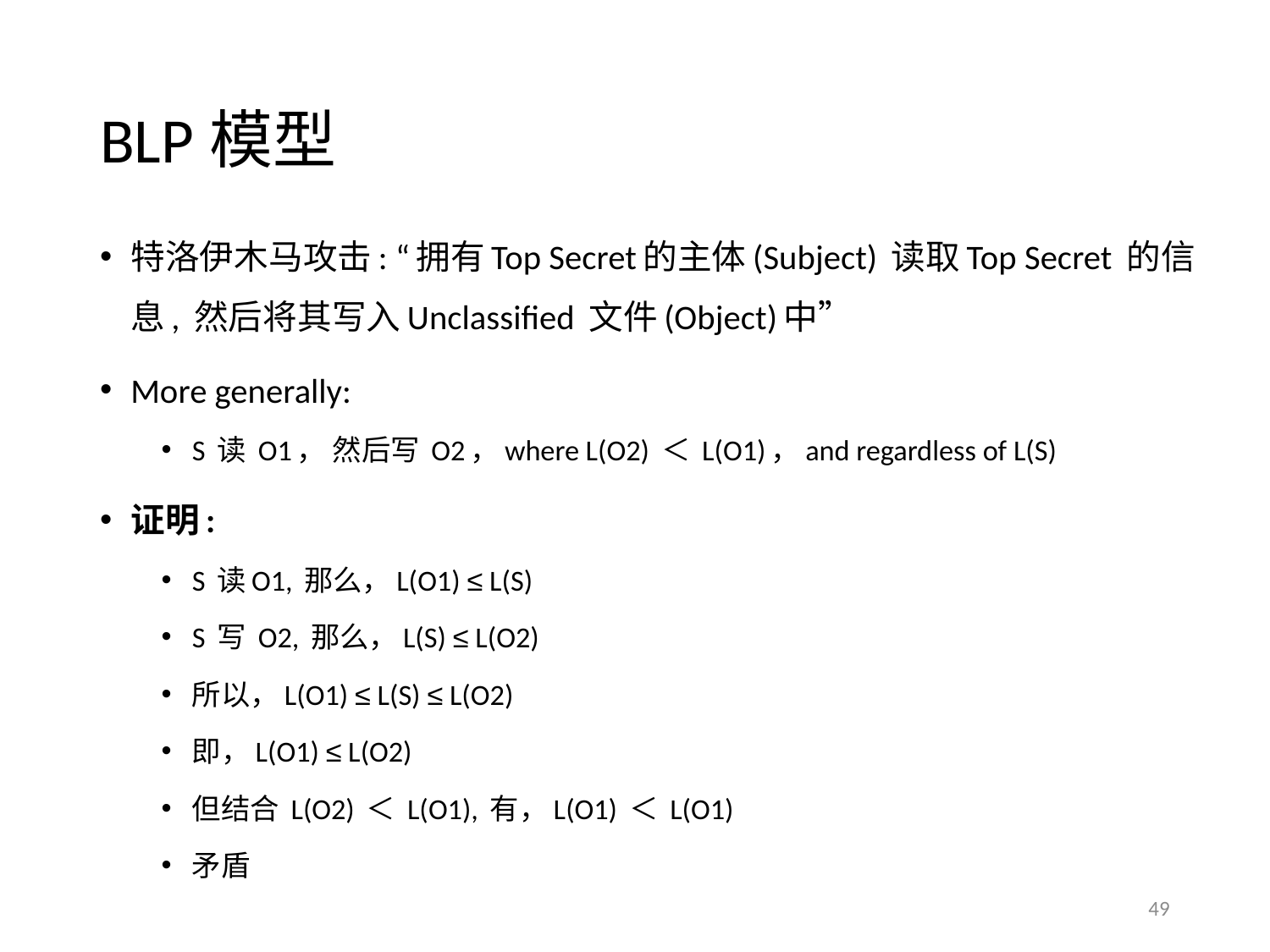

# BLP模型
特洛伊木马攻击: “拥有Top Secret的主体(Subject) 读取Top Secret 的信息, 然后将其写入Unclassified 文件(Object)中”
More generally:
S 读 O1， 然后写 O2，where L(O2) ＜ L(O1)，and regardless of L(S)
证明:
S 读O1, 那么，L(O1) ≤ L(S)
S 写 O2, 那么，L(S) ≤ L(O2)
所以，L(O1) ≤ L(S) ≤ L(O2)
即，L(O1) ≤ L(O2)
但结合 L(O2) ＜ L(O1), 有，L(O1) ＜ L(O1)
矛盾
49